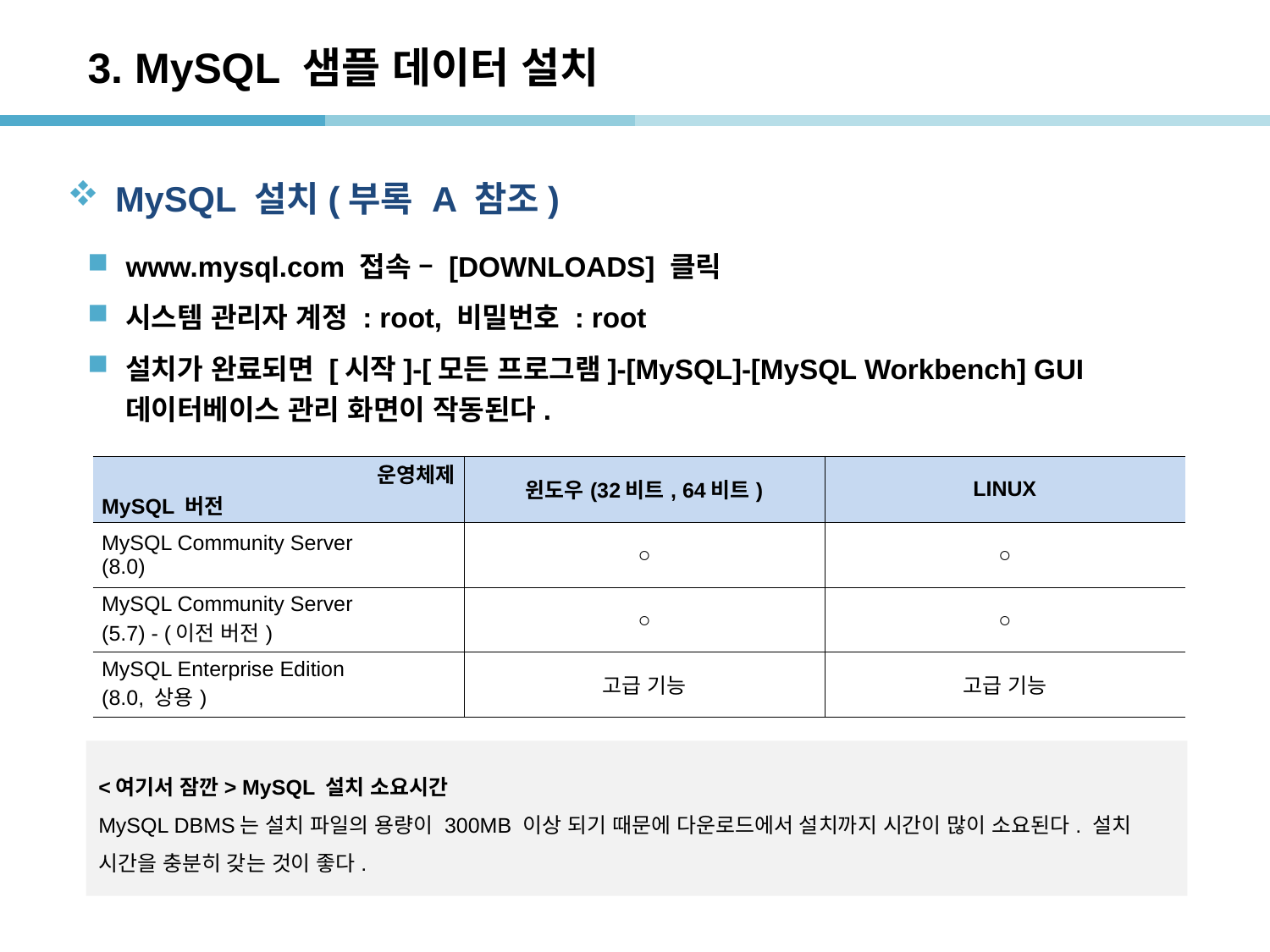

# 3. MySQL 샘플 데이터 설치
MySQL 설치(부록 A 참조)
www.mysql.com 접속 – [DOWNLOADS] 클릭
시스템 관리자 계정 : root, 비밀번호 : root
설치가 완료되면 [시작]-[모든 프로그램]-[MySQL]-[MySQL Workbench] GUI 데이터베이스 관리 화면이 작동된다.
| 운영체제 MySQL 버전 | 윈도우(32비트, 64비트) | LINUX |
| --- | --- | --- |
| MySQL Community Server (8.0) | ○ | ○ |
| MySQL Community Server (5.7) - (이전 버전) | ○ | ○ |
| MySQL Enterprise Edition (8.0, 상용) | 고급 기능 | 고급 기능 |
<여기서 잠깐> MySQL 설치 소요시간
MySQL DBMS는 설치 파일의 용량이 300MB 이상 되기 때문에 다운로드에서 설치까지 시간이 많이 소요된다. 설치 시간을 충분히 갖는 것이 좋다.